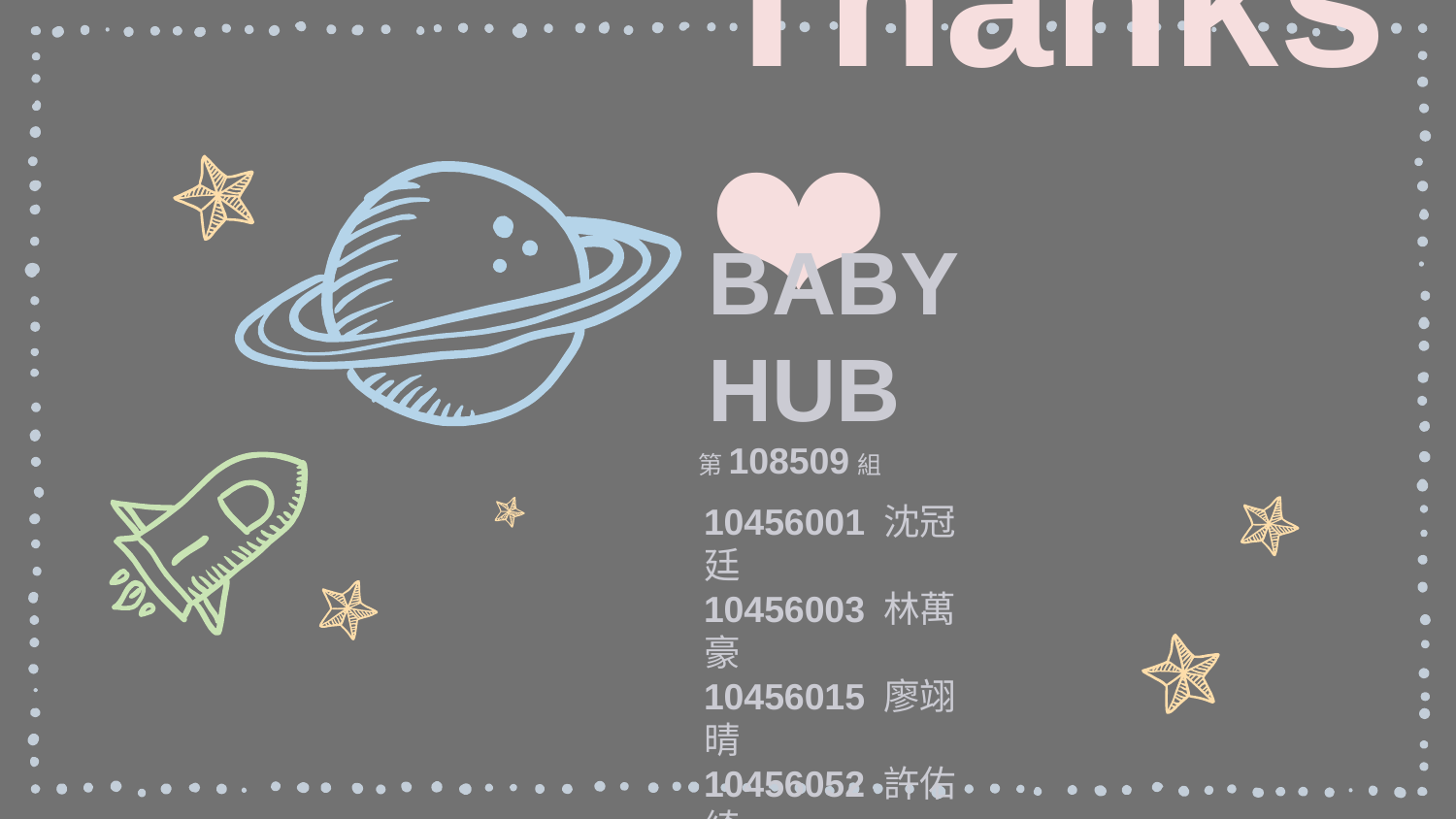

Thanks ❤
BABYHUB
第108509組

10456001 沈冠廷
10456003 林萬豪
10456015 廖翊晴
10456052 許佑綺